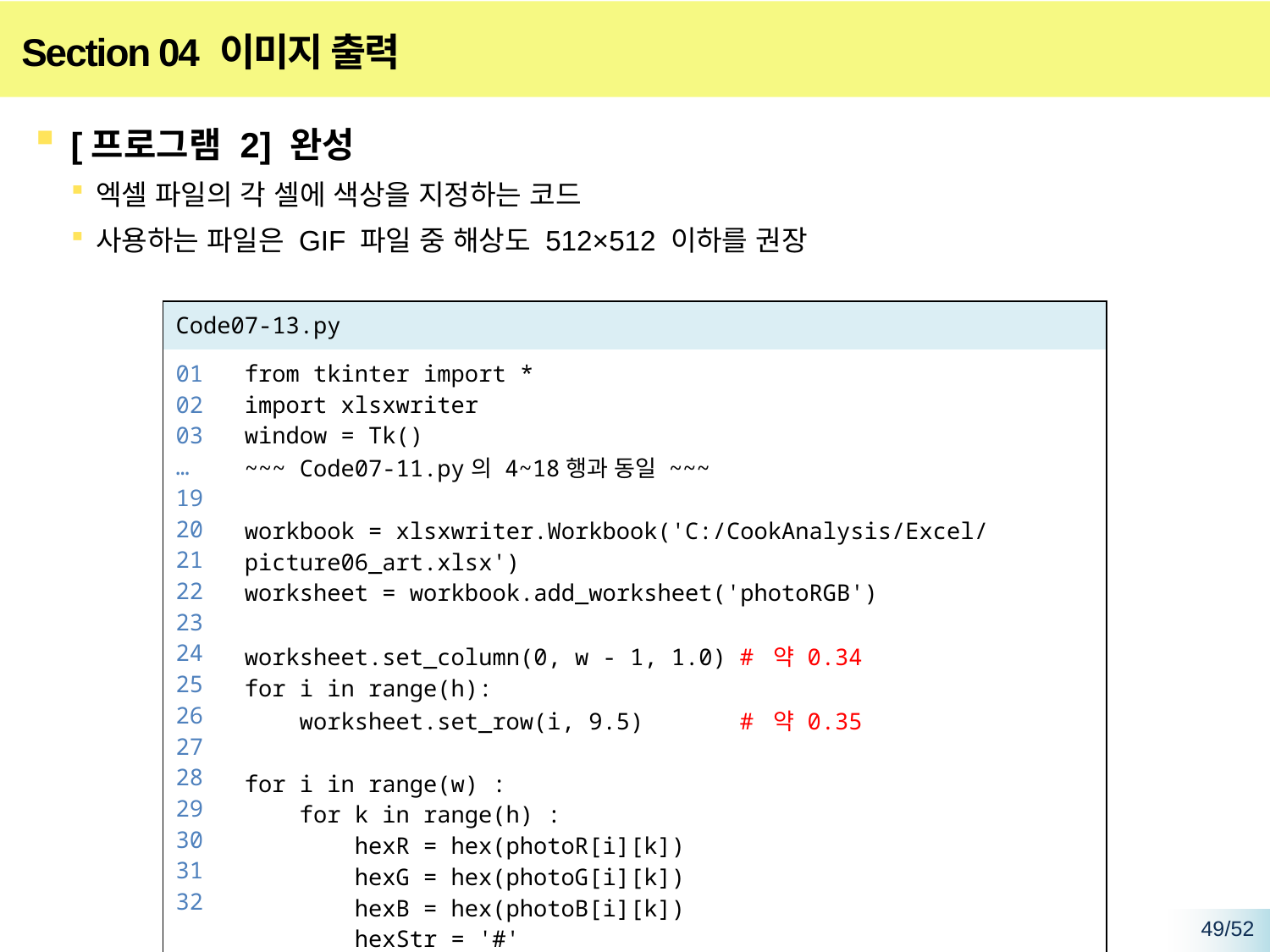

# Section 04 이미지 출력
[프로그램 2] 완성
엑셀 파일의 각 셀에 색상을 지정하는 코드
사용하는 파일은 GIF 파일 중 해상도 512×512 이하를 권장
| Code07-13.py |  |
| --- | --- |
| 01 02 03 … 19 20 21 22 23 24 25 26 27 28 29 30 31 32 | from tkinter import \* import xlsxwriter window = Tk() ~~~ Code07-11.py의 4~18행과 동일 ~~~ workbook = xlsxwriter.Workbook('C:/CookAnalysis/Excel/picture06\_art.xlsx') worksheet = workbook.add\_worksheet('photoRGB') worksheet.set\_column(0, w - 1, 1.0) # 약 0.34 for i in range(h): worksheet.set\_row(i, 9.5) # 약 0.35 for i in range(w) : for k in range(h) : hexR = hex(photoR[i][k]) hexG = hex(photoG[i][k]) hexB = hex(photoB[i][k]) hexStr = '#' |